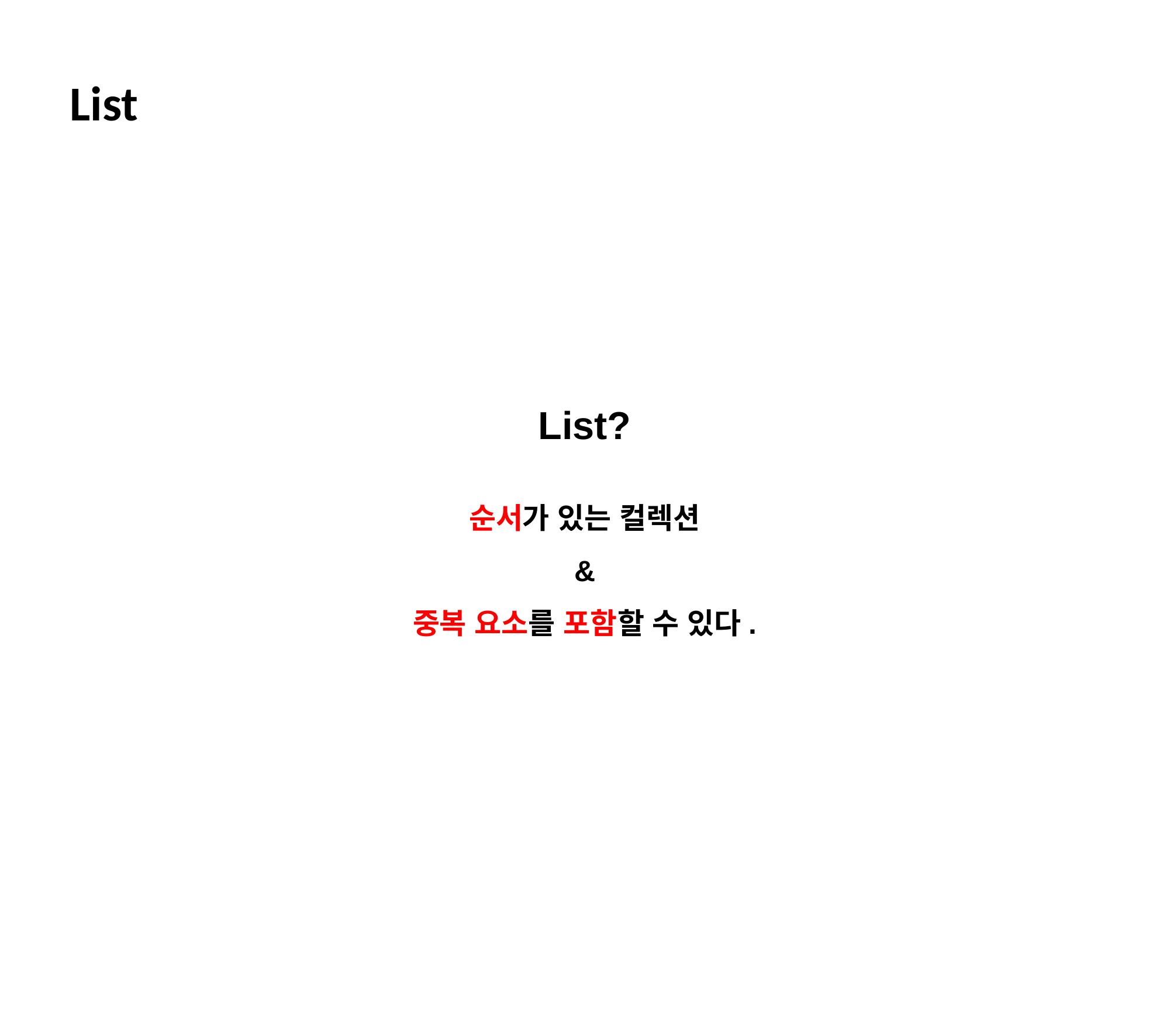

List
List?

순서가 있는 컬렉션
&
중복 요소를 포함할 수 있다.